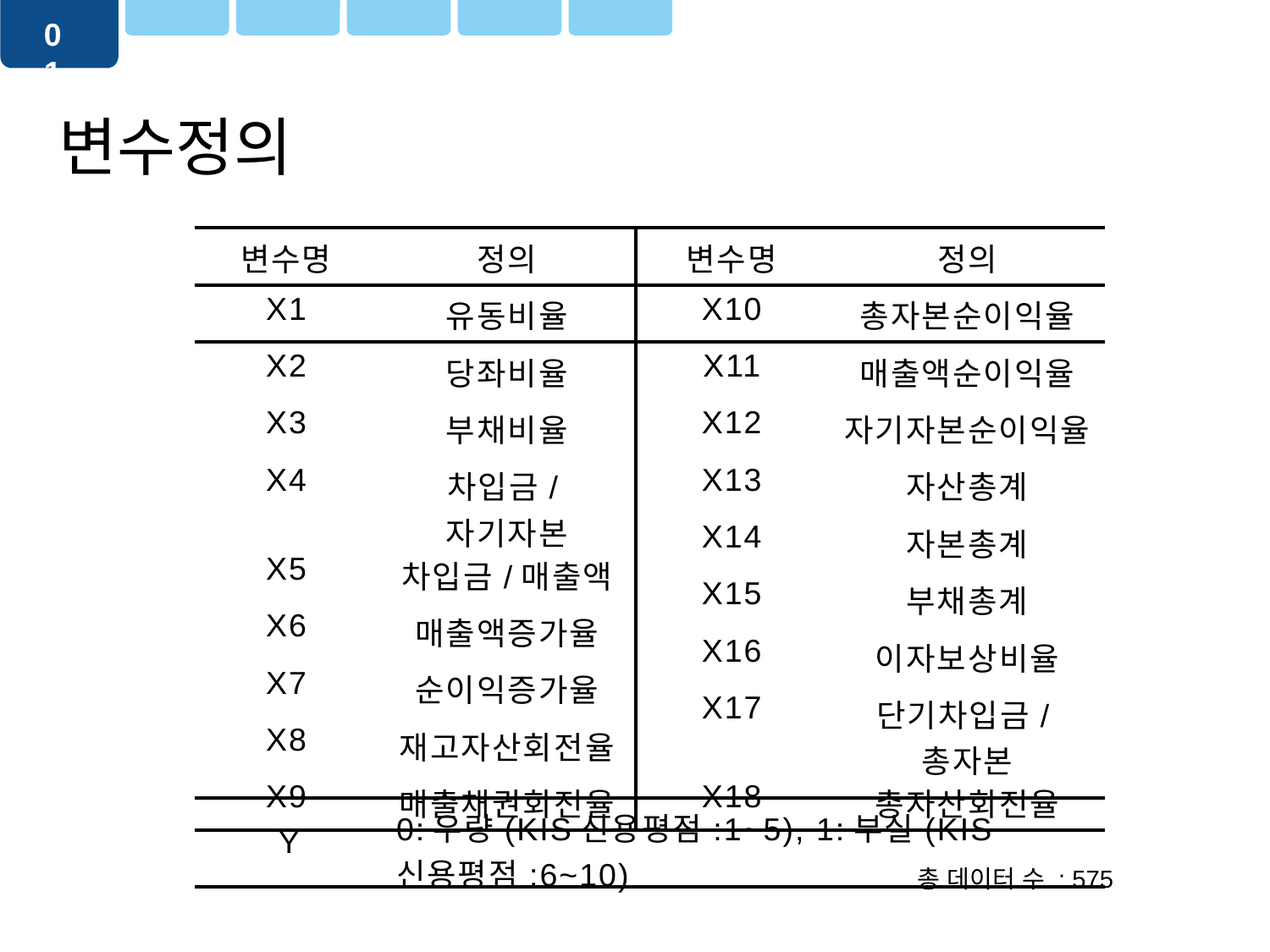

01

변수정의
| 변수명 | 정의 |
| --- | --- |
| X1 | 유동비율 |
| X2 | 당좌비율 |
| X3 | 부채비율 |
| X4 | 차입금/자기자본 |
| X5 | 차입금/매출액 |
| X6 | 매출액증가율 |
| X7 | 순이익증가율 |
| X8 | 재고자산회전율 |
| X9 | 매출채권회전율 |
| 변수명 | 정의 |
| --- | --- |
| X10 | 총자본순이익율 |
| X11 | 매출액순이익율 |
| X12 | 자기자본순이익율 |
| X13 | 자산총계 |
| X14 | 자본총계 |
| X15 | 부채총계 |
| X16 | 이자보상비율 |
| X17 | 단기차입금/총자본 |
| X18 | 총자산회전율 |
| Y | 0:우량(KIS신용평점:1~5), 1:부실(KIS신용평점:6~10) |
| --- | --- |
총 데이터 수 : 575